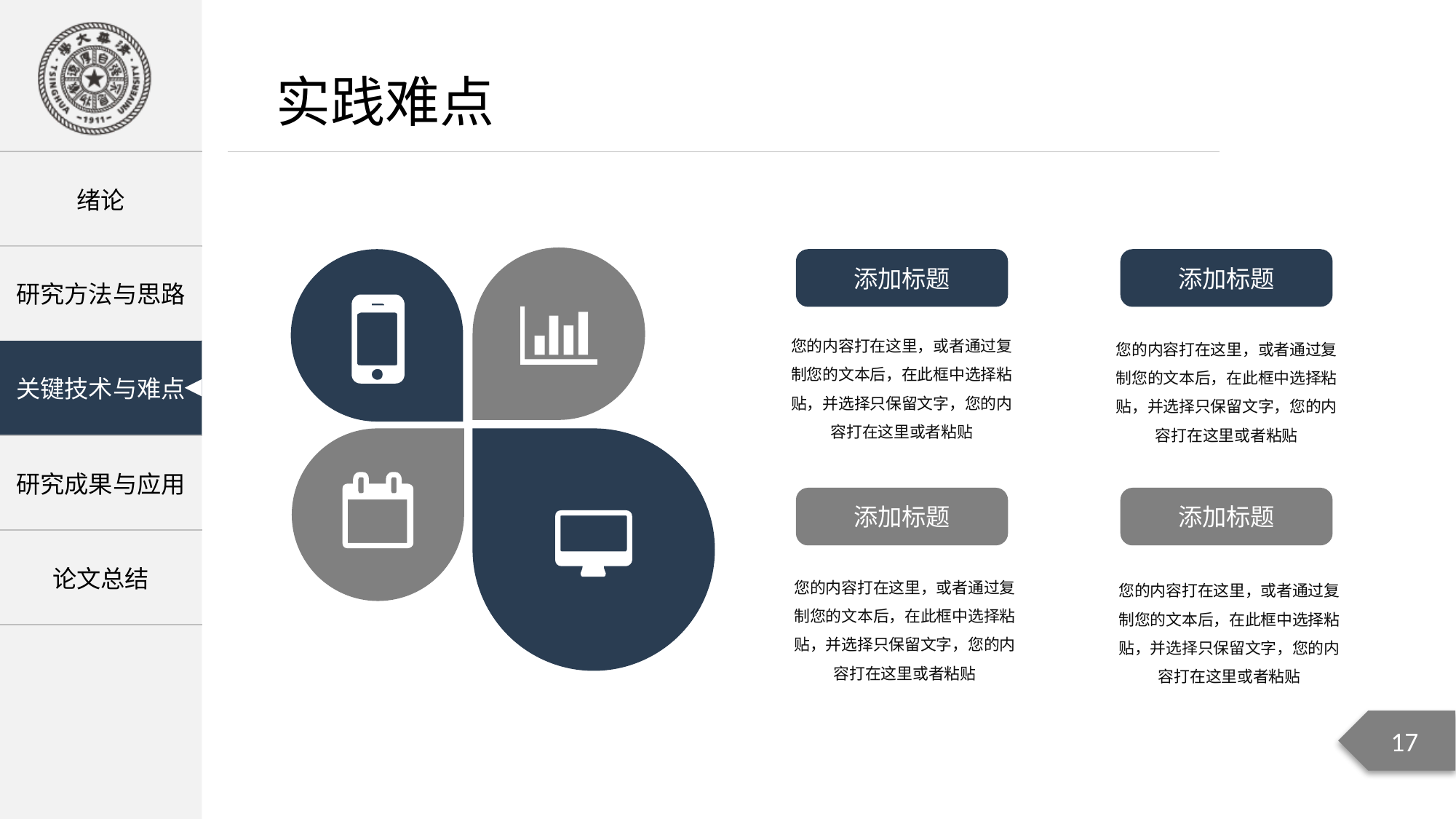

实践难点

添加标题
添加标题
您的内容打在这里，或者通过复制您的文本后，在此框中选择粘贴，并选择只保留文字，您的内容打在这里或者粘贴
您的内容打在这里，或者通过复制您的文本后，在此框中选择粘贴，并选择只保留文字，您的内容打在这里或者粘贴

添加标题
添加标题
您的内容打在这里，或者通过复制您的文本后，在此框中选择粘贴，并选择只保留文字，您的内容打在这里或者粘贴
您的内容打在这里，或者通过复制您的文本后，在此框中选择粘贴，并选择只保留文字，您的内容打在这里或者粘贴